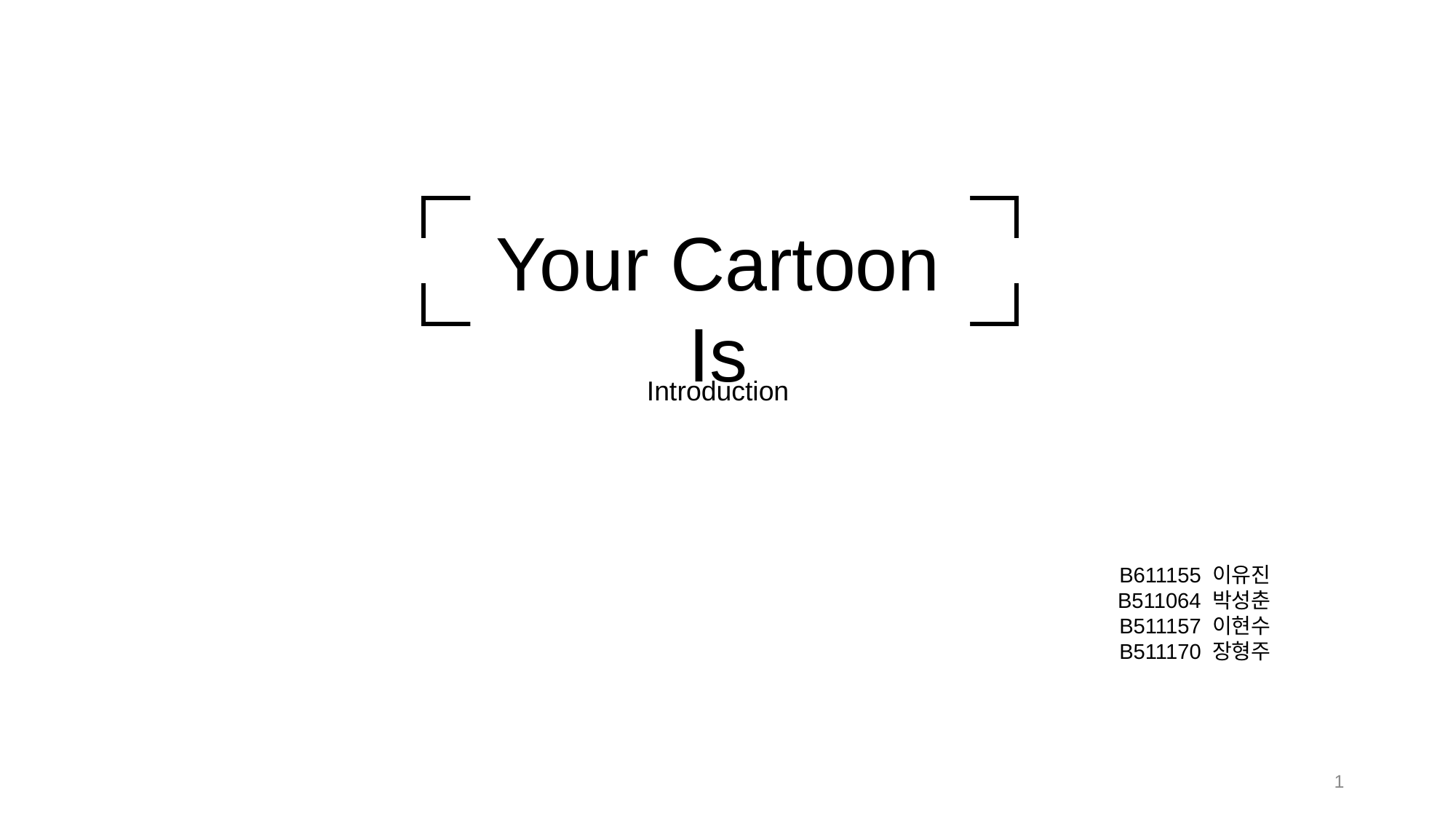

Your Cartoon Is

Introduction
B611155 이유진
B511064 박성춘
B511157 이현수
B511170 장형주
1